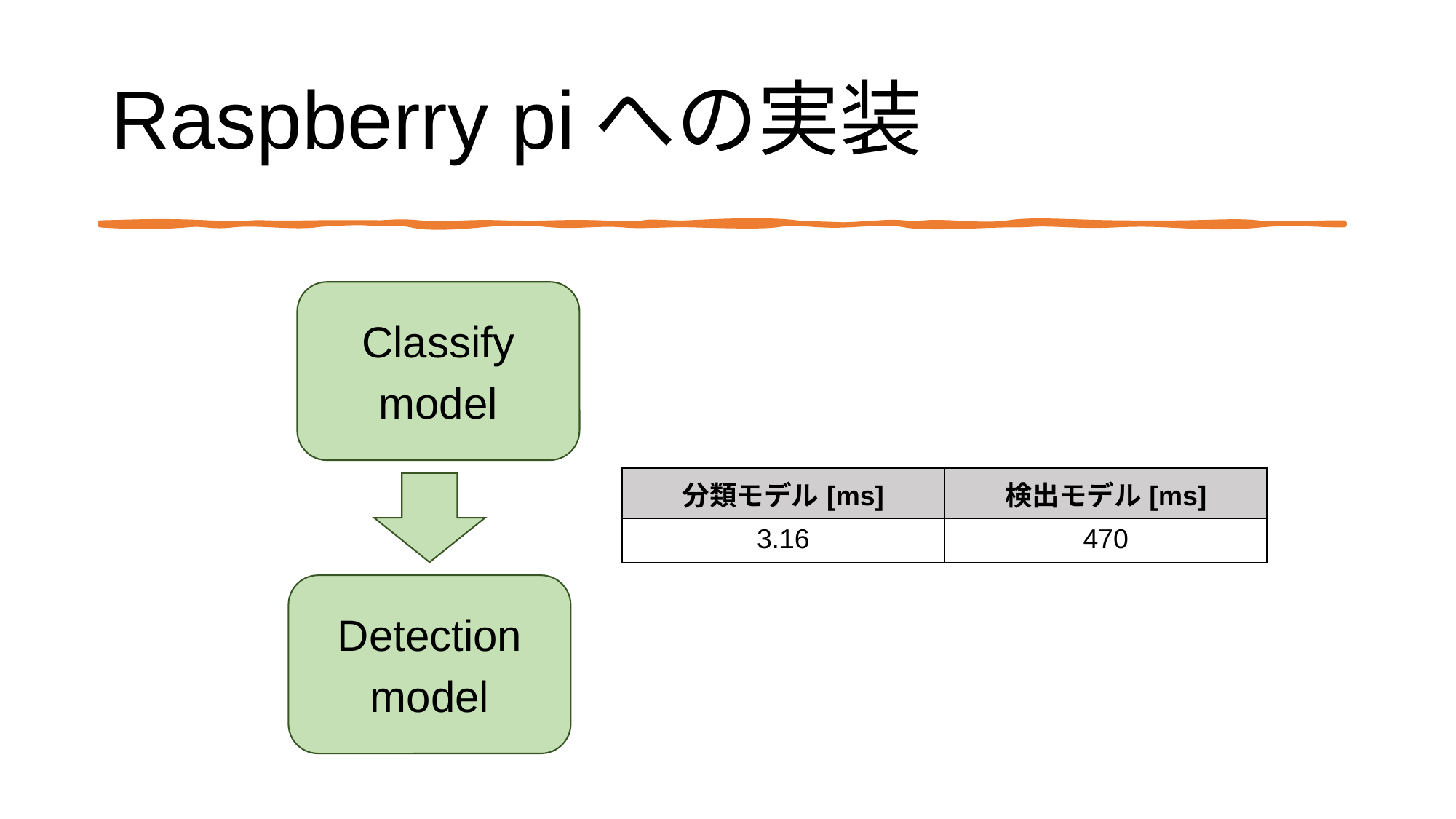

# Raspberry piへの実装

Classify
model

Detection
model
| 分類モデル[ms] | 検出モデル[ms] |
| --- | --- |
| 3.16 | 470 |